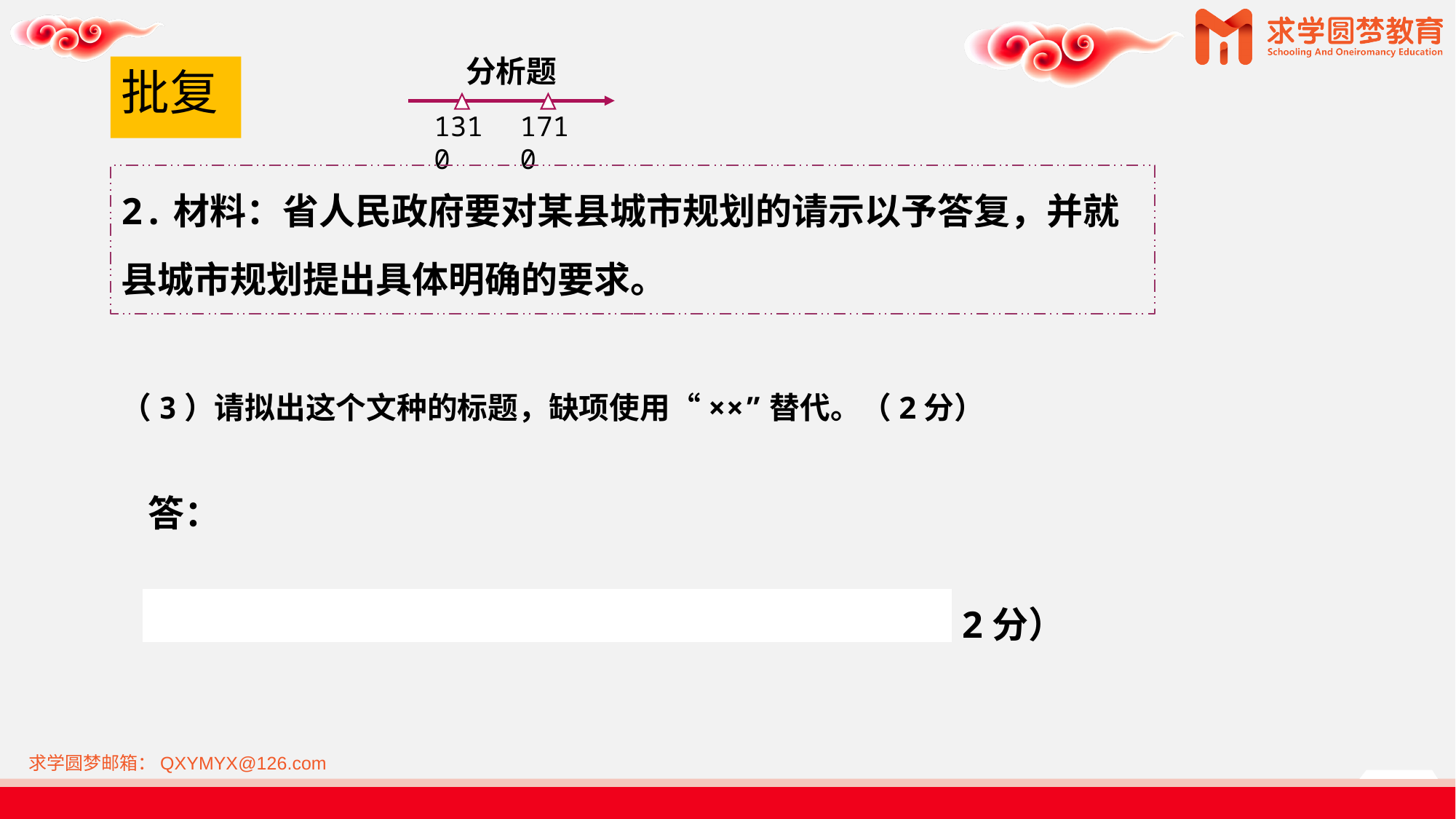

分析题

1310

1710
# 批复
2.材料：省人民政府要对某县城市规划的请示以予答复，并就
县城市规划提出具体明确的要求。

（3）请拟出这个文种的标题，缺项使用“××”替代。（2分）
答：
××省人民政府关于××县城市规划事项的批复。（2分）